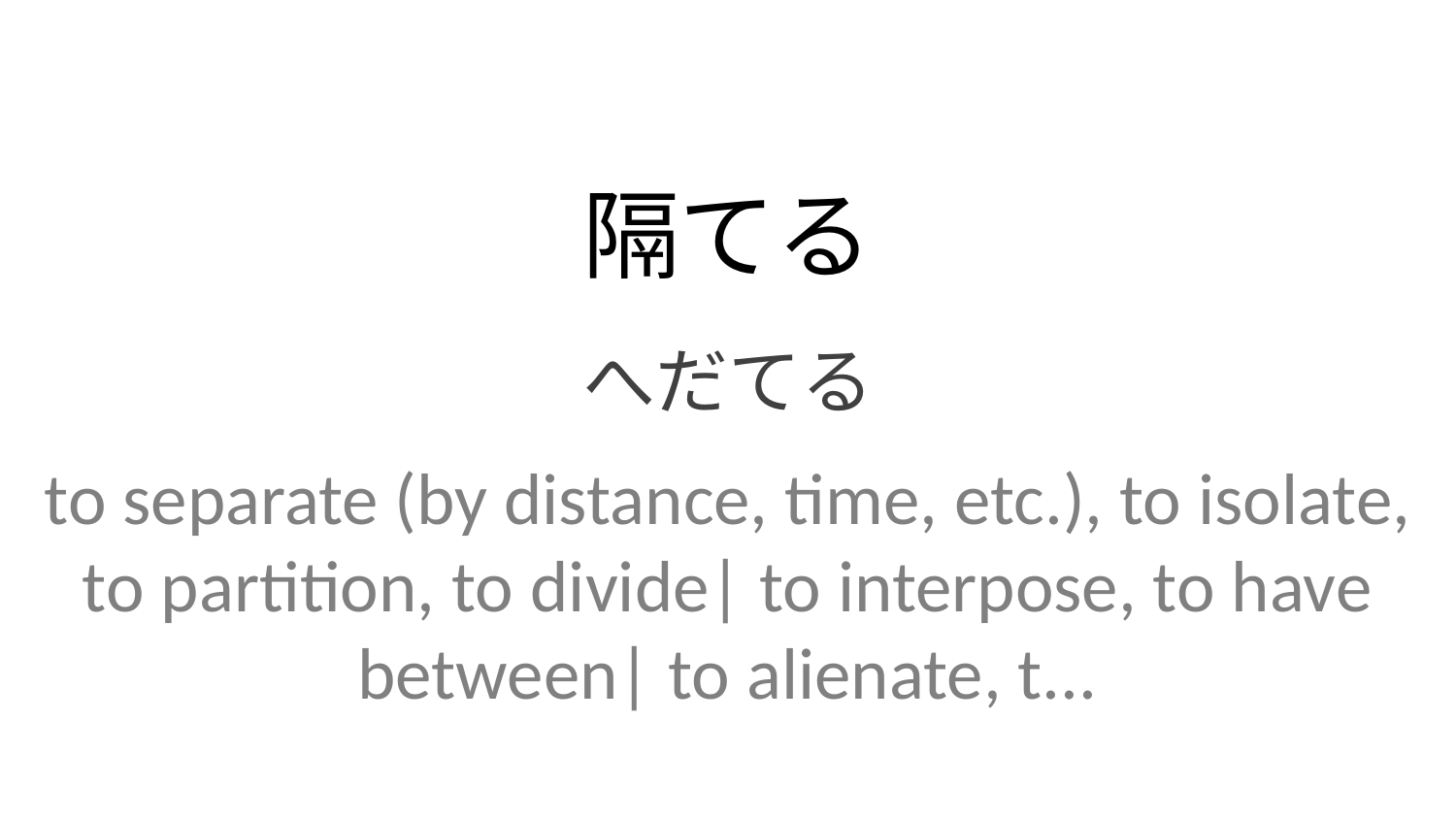

隔てる

へだてる
to separate (by distance, time, etc.), to isolate, to partition, to divide| to interpose, to have between| to alienate, t...